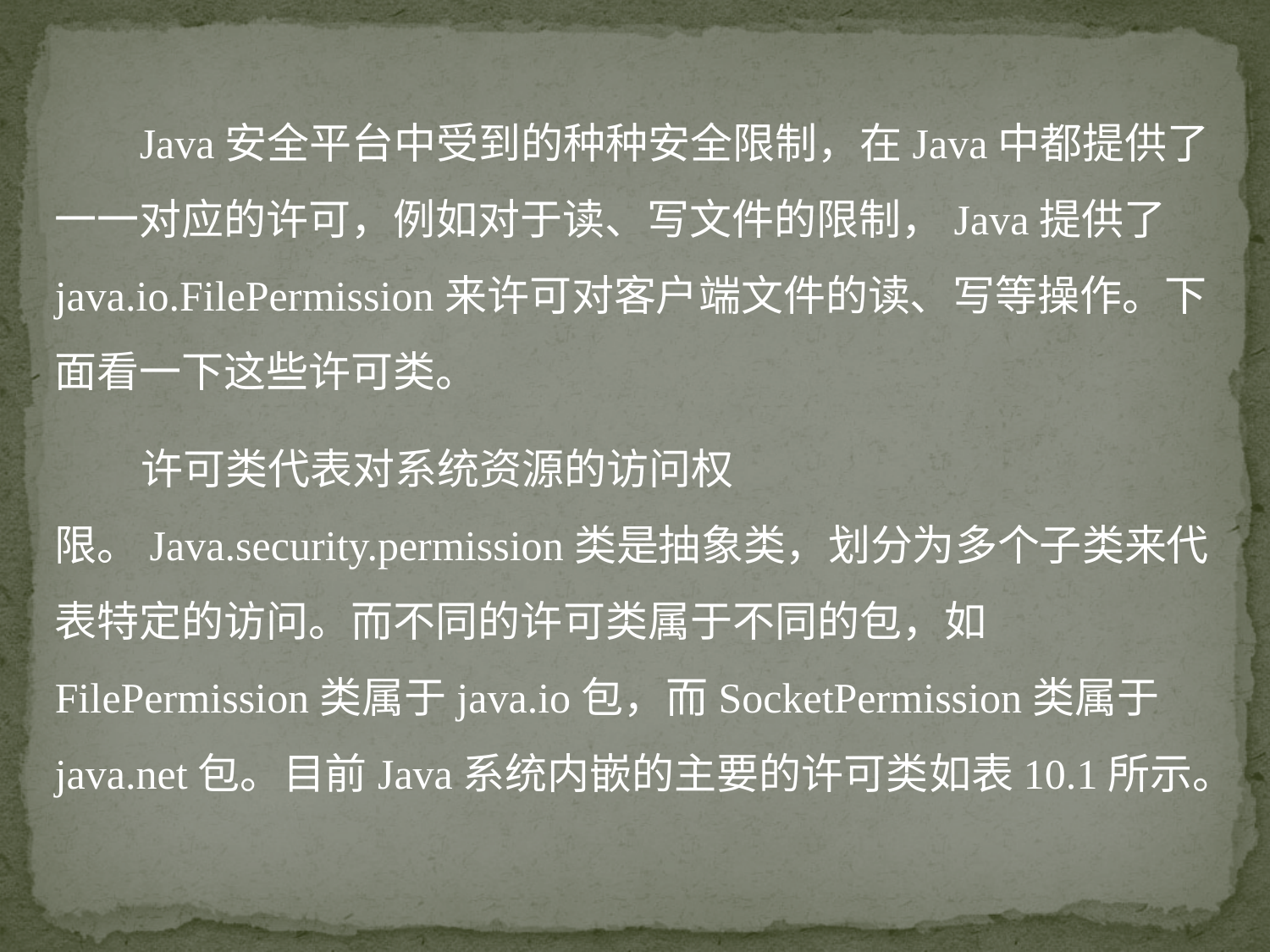

Java安全平台中受到的种种安全限制，在Java中都提供了一一对应的许可，例如对于读、写文件的限制，Java提供了java.io.FilePermission来许可对客户端文件的读、写等操作。下面看一下这些许可类。
        许可类代表对系统资源的访问权限。Java.security.permission类是抽象类，划分为多个子类来代表特定的访问。而不同的许可类属于不同的包，如FilePermission类属于java.io包，而SocketPermission类属于java.net包。目前Java系统内嵌的主要的许可类如表10.1所示。